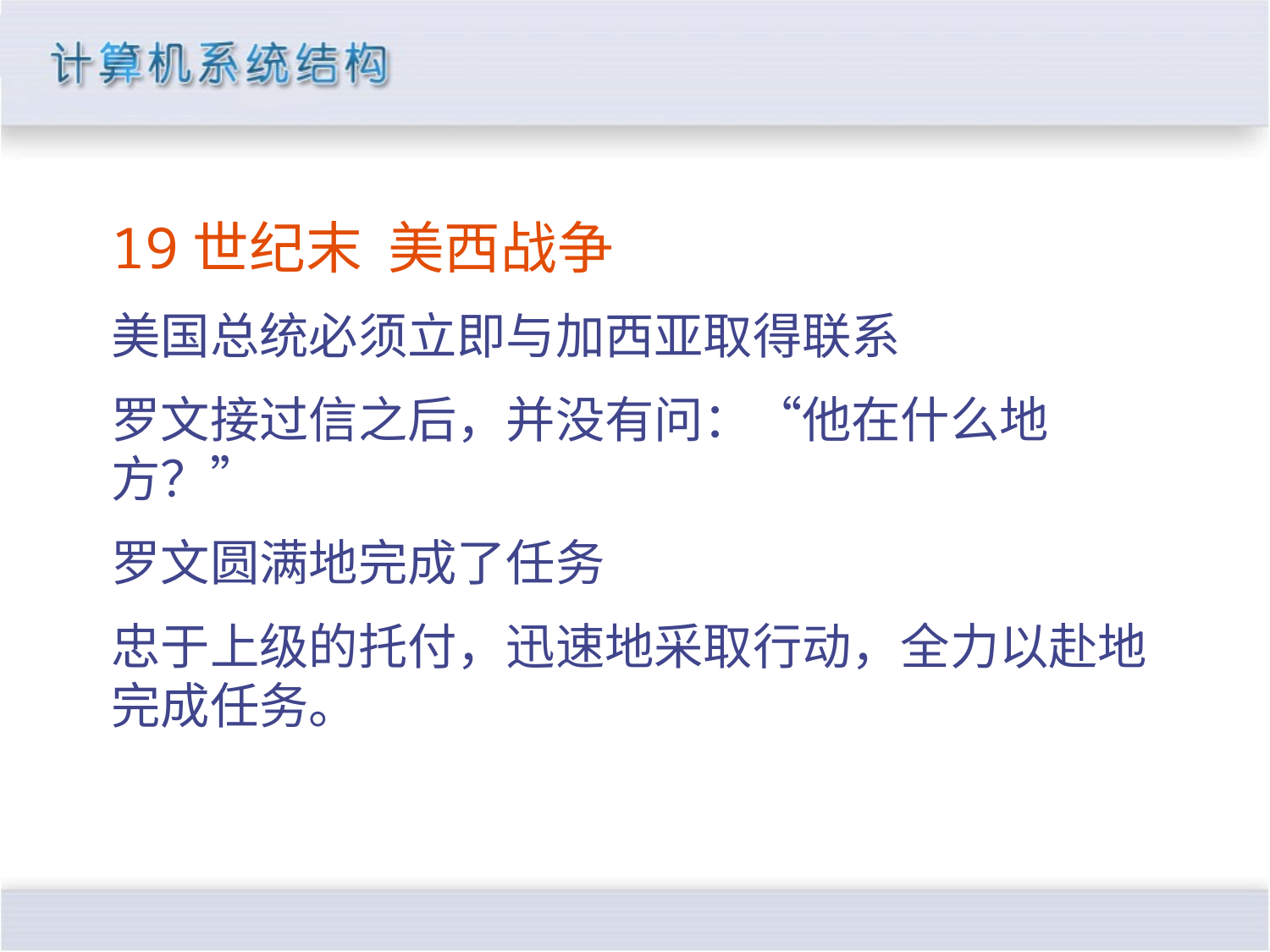

19世纪末  美西战争
美国总统必须立即与加西亚取得联系
罗文接过信之后，并没有问：“他在什么地方？”
罗文圆满地完成了任务
忠于上级的托付，迅速地采取行动，全力以赴地完成任务。